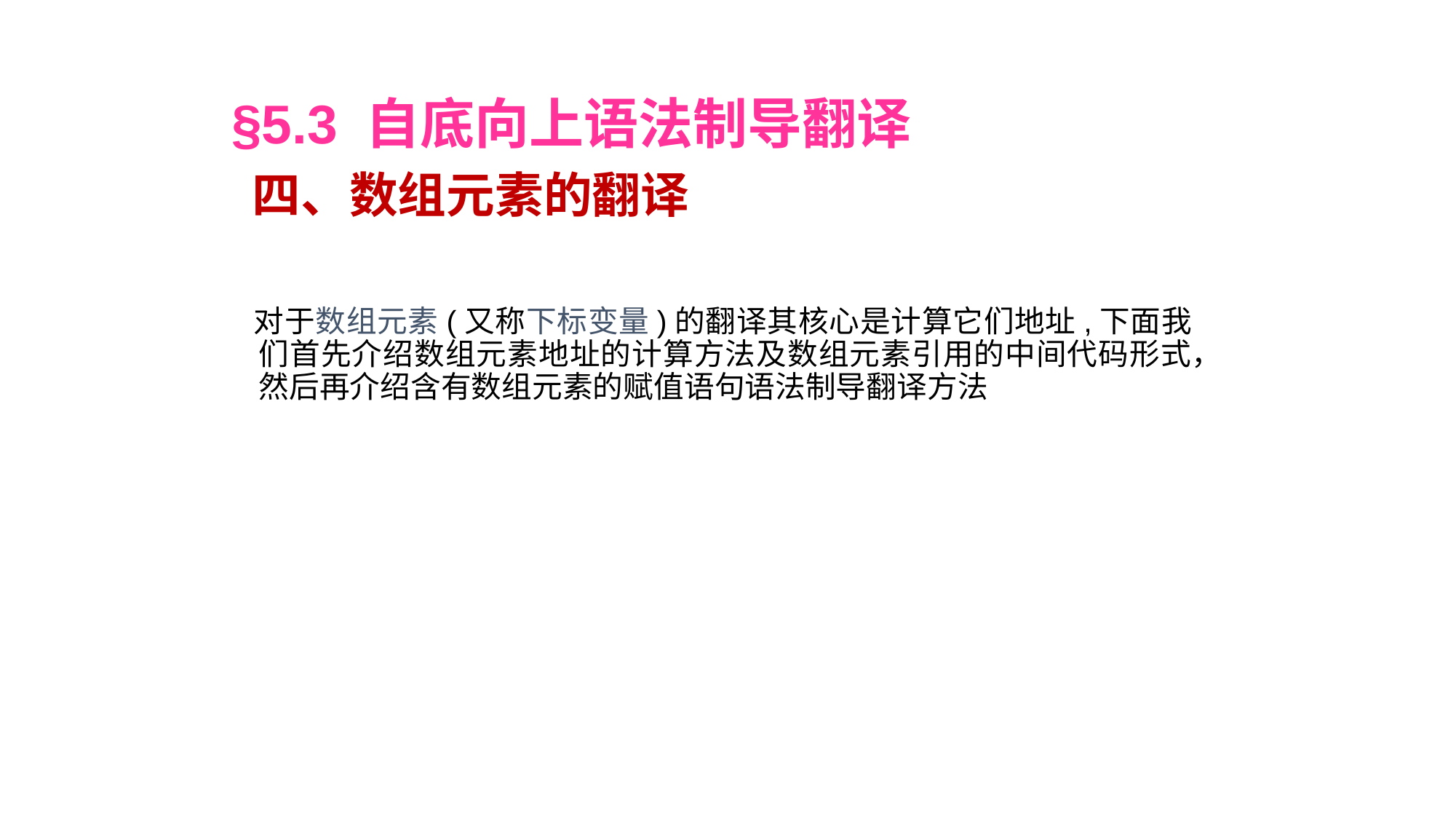

§5.3 自底向上语法制导翻译
  四、数组元素的翻译

  对于数组元素(又称下标变量)的翻译其核心是计算它们地址,下面我们首先介绍数组元素地址的计算方法及数组元素引用的中间代码形式，然后再介绍含有数组元素的赋值语句语法制导翻译方法